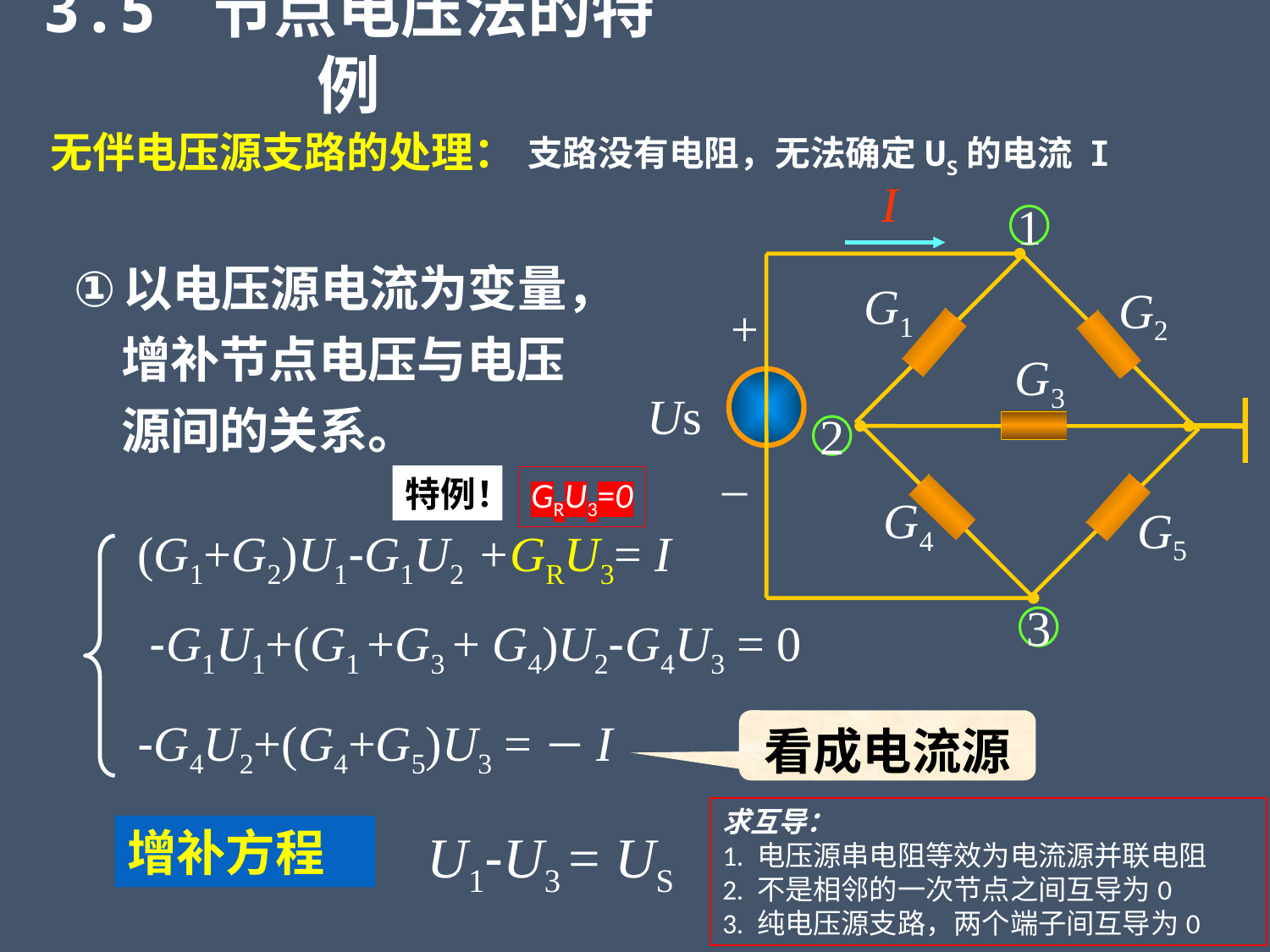

3.5 节点电压法的特例
无伴电压源支路的处理：
支路没有电阻，无法确定US的电流 I
I

1

G1
G2
+

G3

Us

2

_
G4

G5

3
以电压源电流为变量，增补节点电压与电压源间的关系。
特例！
GRU3=0
(G1+G2)U1-G1U2 +GRU3= I

-G1U1+(G1 +G3 + G4)U2-G4U3 = 0
-G4U2+(G4+G5)U3 =－I
看成电流源
求互导：
1. 电压源串电阻等效为电流源并联电阻
2. 不是相邻的一次节点之间互导为0
3. 纯电压源支路，两个端子间互导为0
增补方程
U1-U3 = US